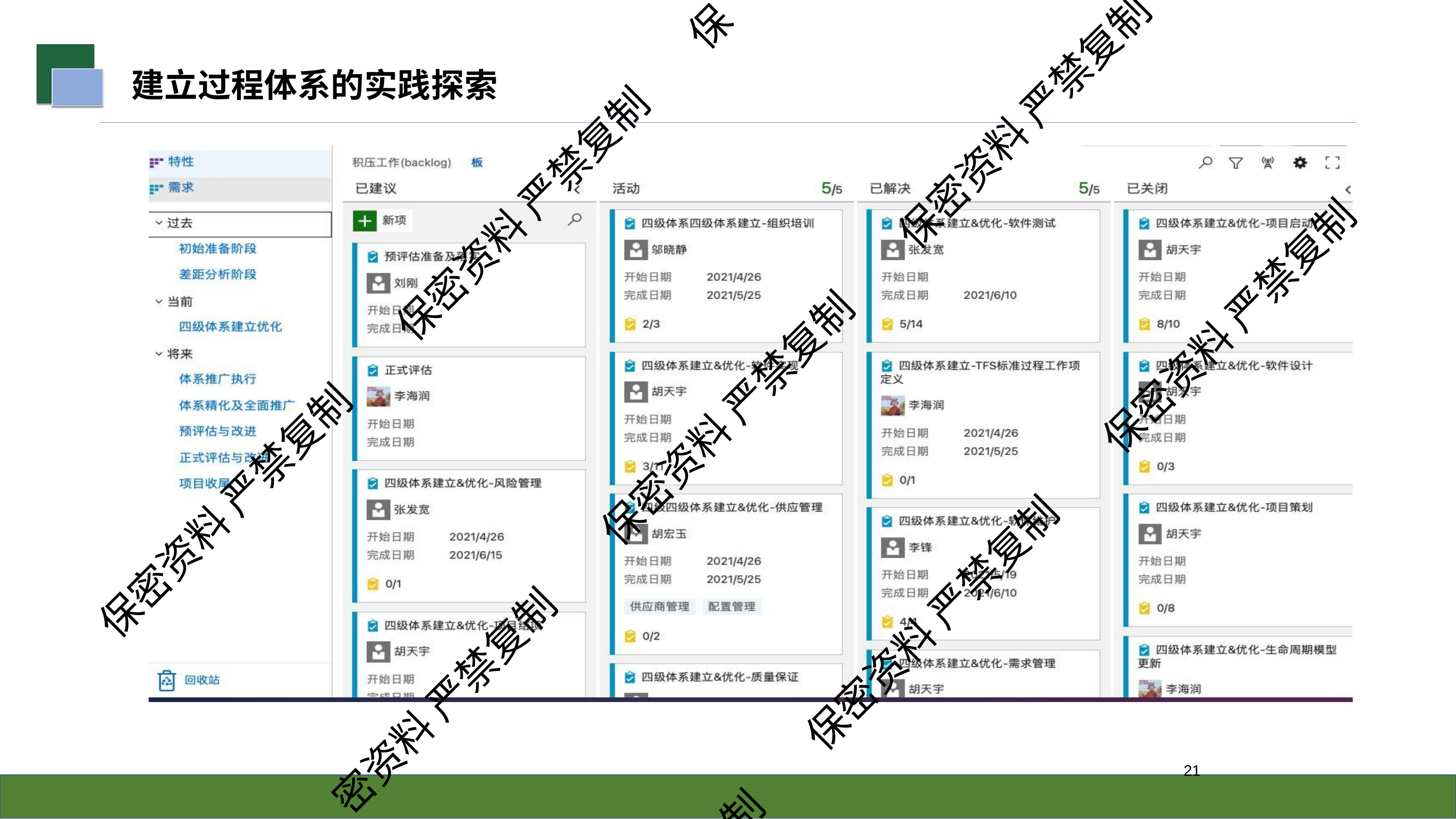

保
# 建立过程体系的实践探索
保密资料 严禁复制

保密资料 严禁复制
保密资料 严禁复制
保密资料 严禁复制
保密资料 严禁复制
保密资料 严禁复制
密资料 严禁复制
21
制